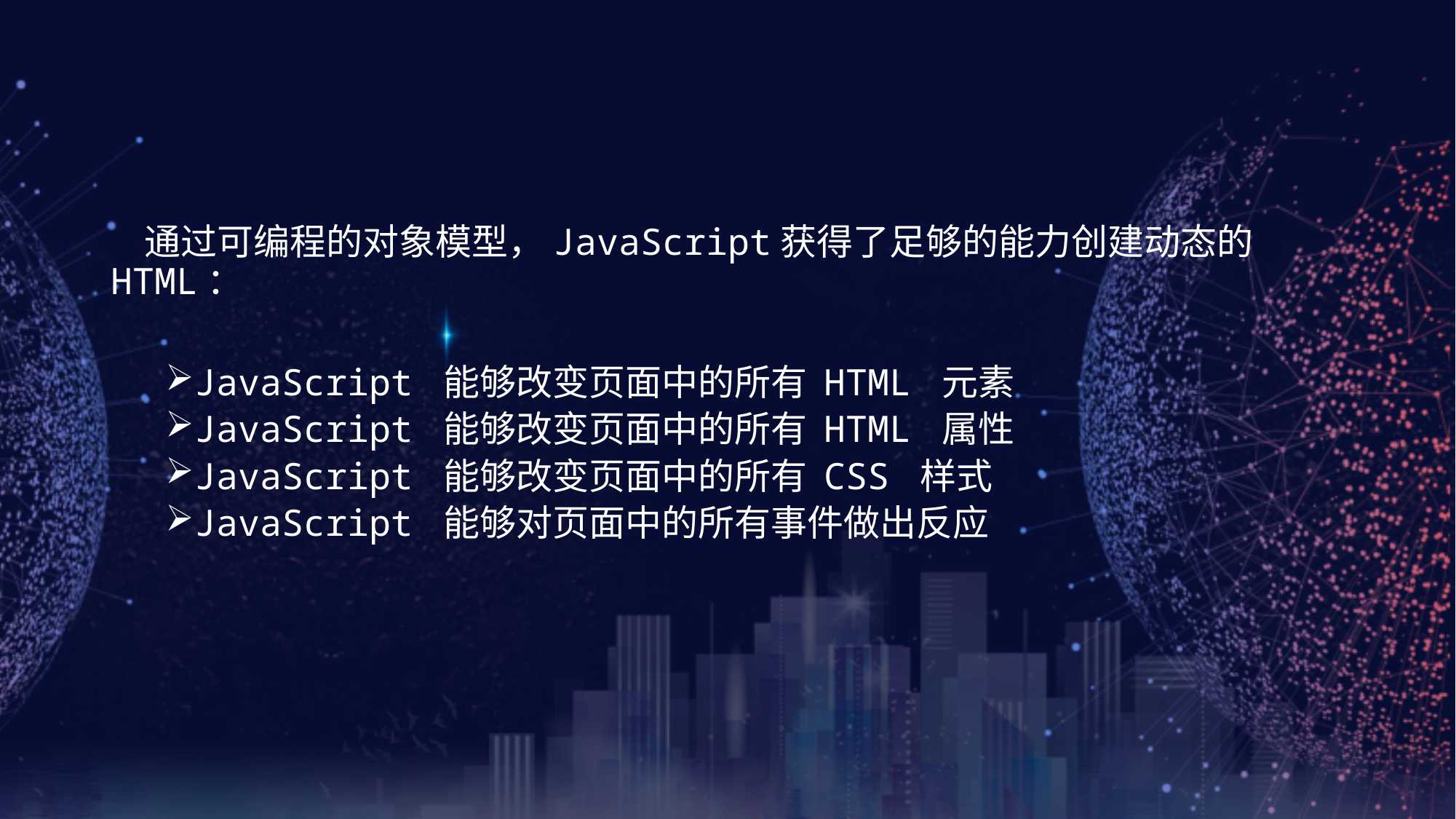

通过可编程的对象模型，JavaScript获得了足够的能力创建动态的HTML：

JavaScript 能够改变页面中的所有 HTML 元素
JavaScript 能够改变页面中的所有 HTML 属性
JavaScript 能够改变页面中的所有 CSS 样式
JavaScript 能够对页面中的所有事件做出反应